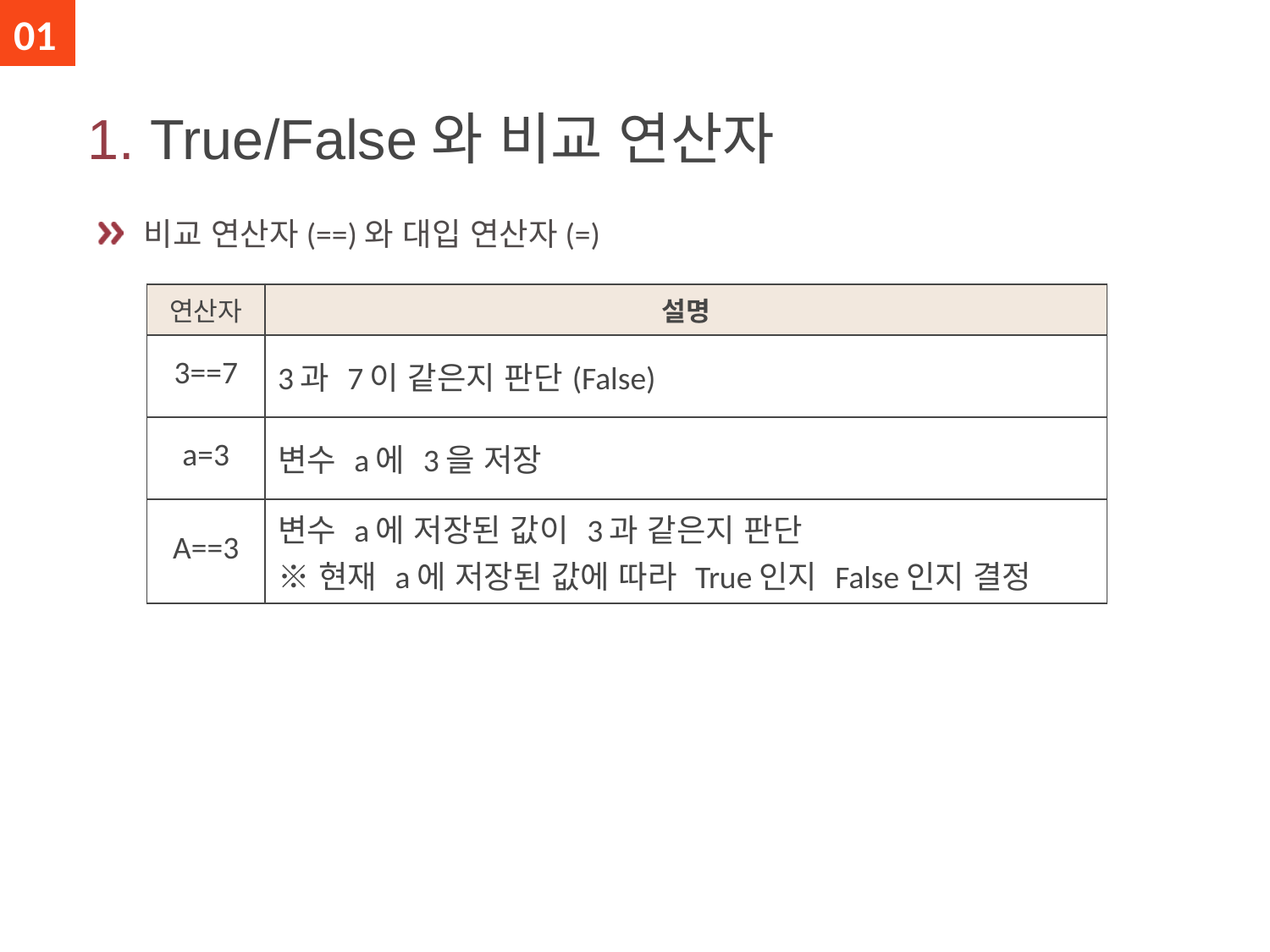

01
1. True/False와 비교 연산자
 비교 연산자(==)와 대입 연산자(=)
| 연산자 | 설명 |
| --- | --- |
| 3==7 | 3과 7이 같은지 판단(False) |
| a=3 | 변수 a에 3을 저장 |
| A==3 | 변수 a에 저장된 값이 3과 같은지 판단 ※현재 a에 저장된 값에 따라 True인지 False인지 결정 |